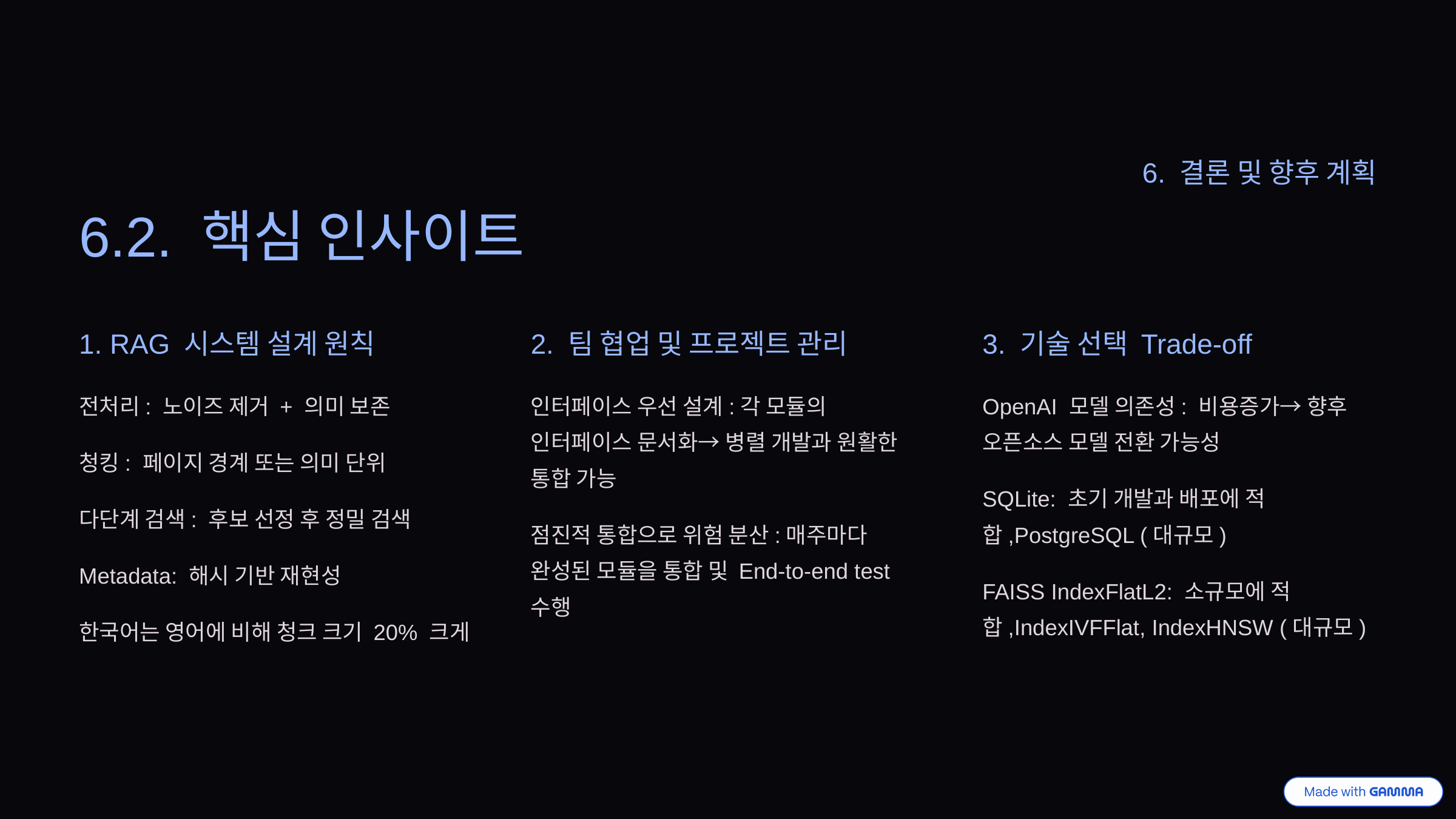

6. 결론 및 향후 계획
6.2. 핵심 인사이트
1. RAG 시스템 설계 원칙
2. 팀 협업 및 프로젝트 관리
3. 기술 선택 Trade-off
전처리: 노이즈 제거 + 의미 보존
인터페이스 우선 설계:각 모듈의 인터페이스 문서화→ 병렬 개발과 원활한 통합 가능
OpenAI 모델 의존성: 비용증가→ 향후 오픈소스 모델 전환 가능성
청킹: 페이지 경계 또는 의미 단위
SQLite: 초기 개발과 배포에 적합,PostgreSQL (대규모)
다단계 검색: 후보 선정 후 정밀 검색
점진적 통합으로 위험 분산:매주마다 완성된 모듈을 통합 및 End-to-end test 수행
Metadata: 해시 기반 재현성
FAISS IndexFlatL2: 소규모에 적합,IndexIVFFlat, IndexHNSW (대규모)
한국어는 영어에 비해 청크 크기 20% 크게